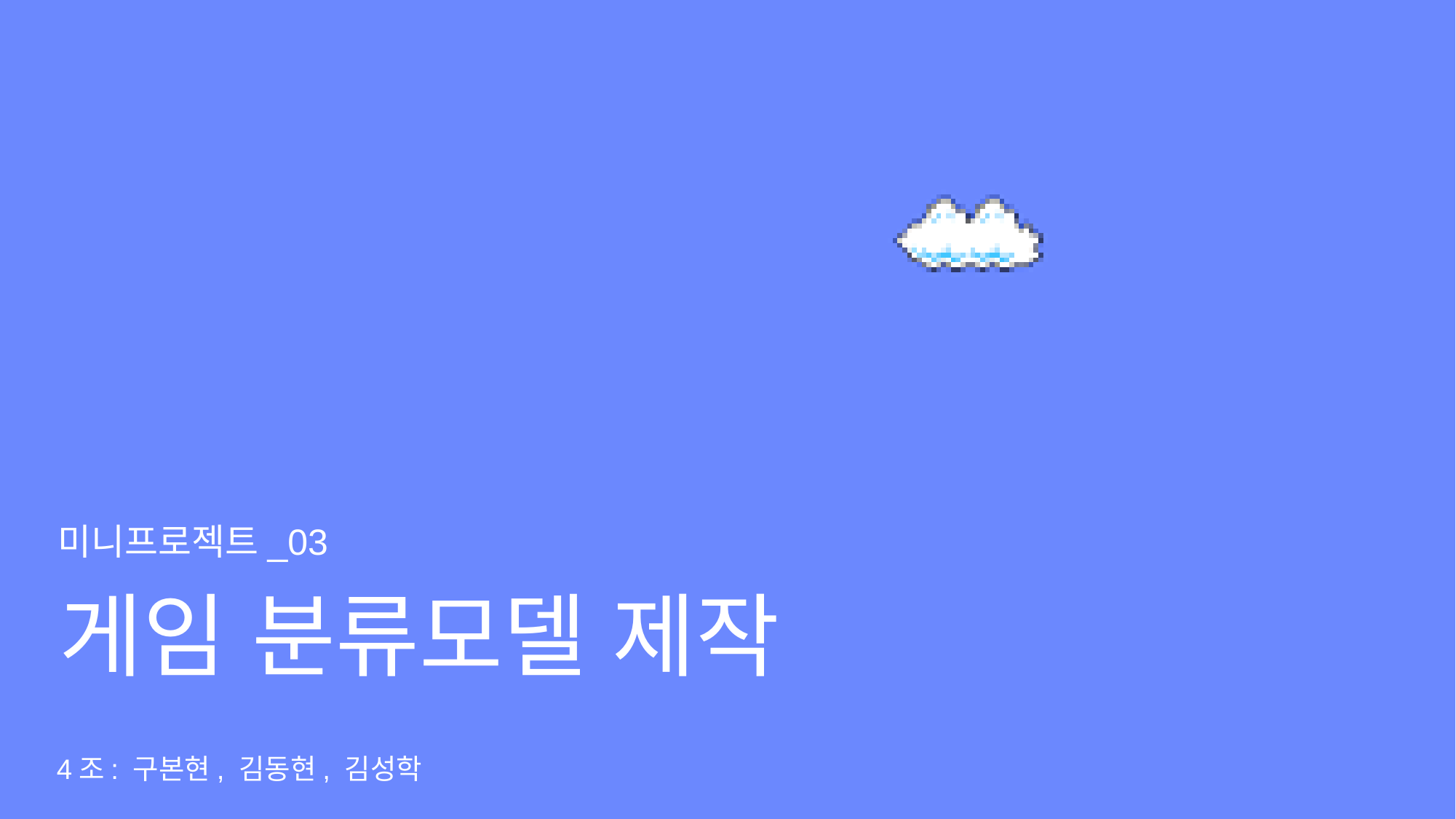

미니프로젝트_03
# 게임 분류모델 제작
4조: 구본현, 김동현, 김성학